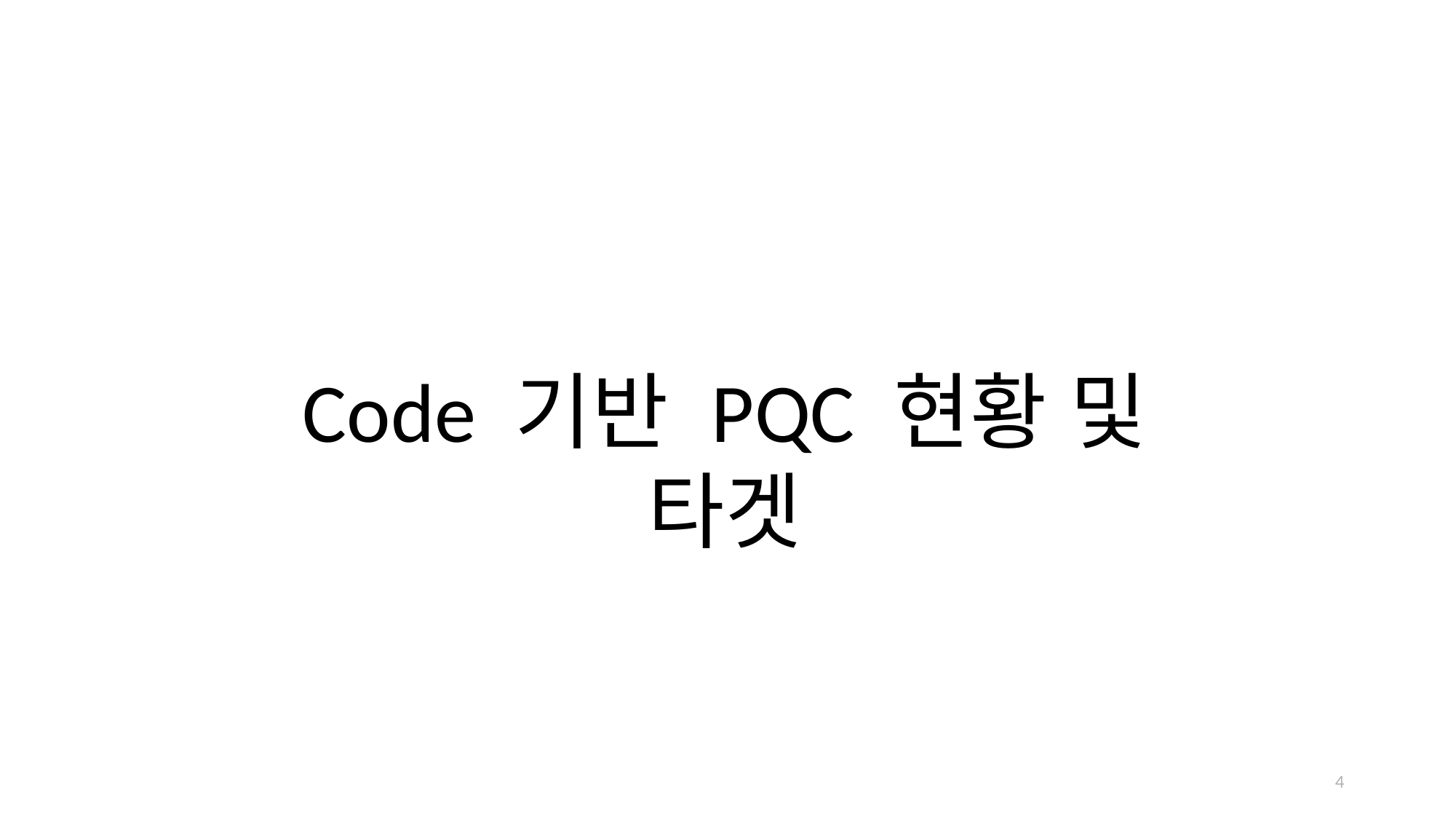

Code 기반 PQC 현황 및 타겟
4